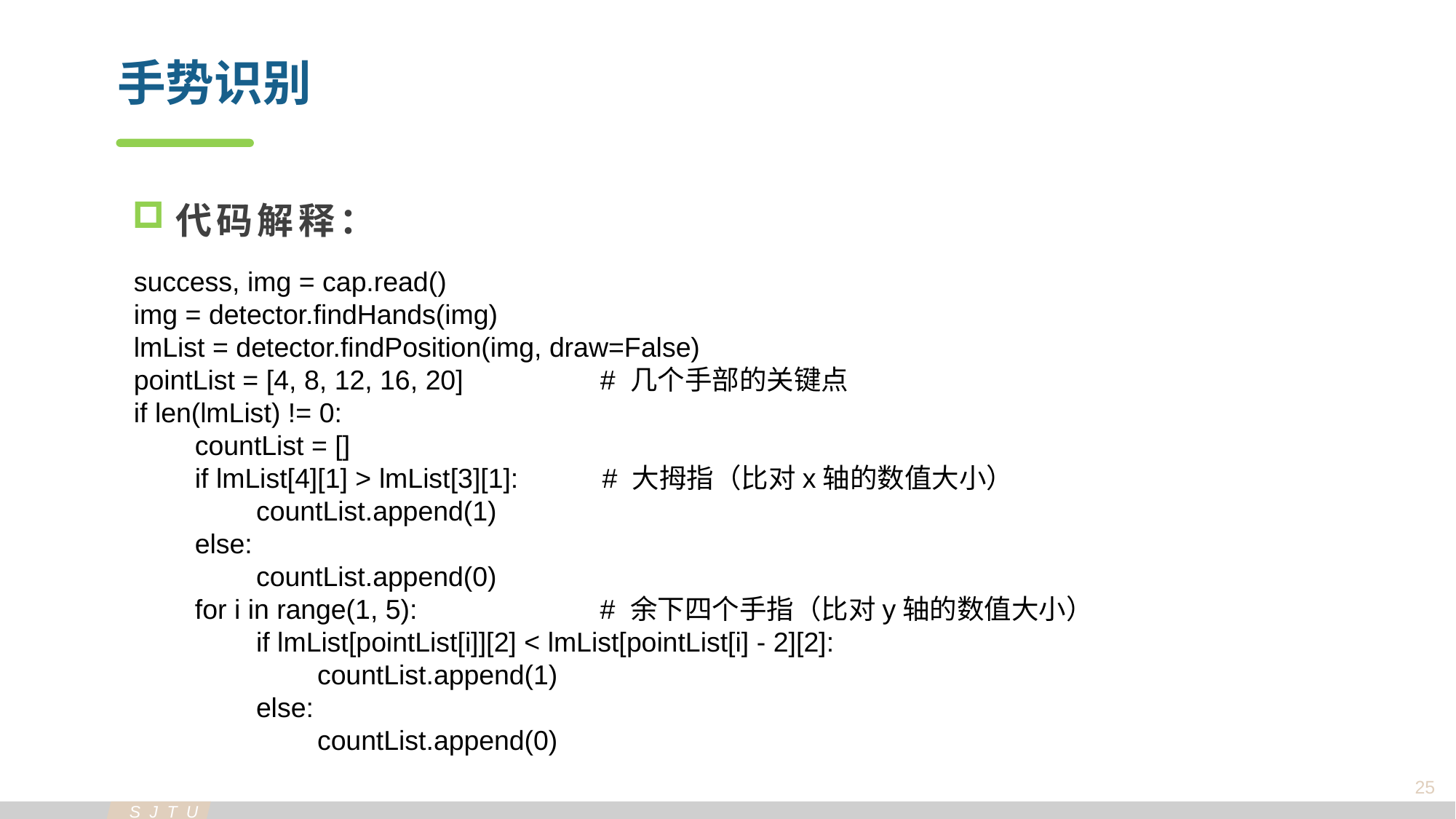

手势识别
代码解释：
success, img = cap.read()
img = detector.findHands(img)
lmList = detector.findPosition(img, draw=False)
pointList = [4, 8, 12, 16, 20]                  # 几个手部的关键点
if len(lmList) != 0:
        countList = []
        if lmList[4][1] > lmList[3][1]:           # 大拇指（比对x轴的数值大小）
                countList.append(1)
        else:
                countList.append(0)
        for i in range(1, 5):                        # 余下四个手指（比对y轴的数值大小）
                if lmList[pointList[i]][2] < lmList[pointList[i] - 2][2]:
                        countList.append(1)
                else:
                        countList.append(0)
25